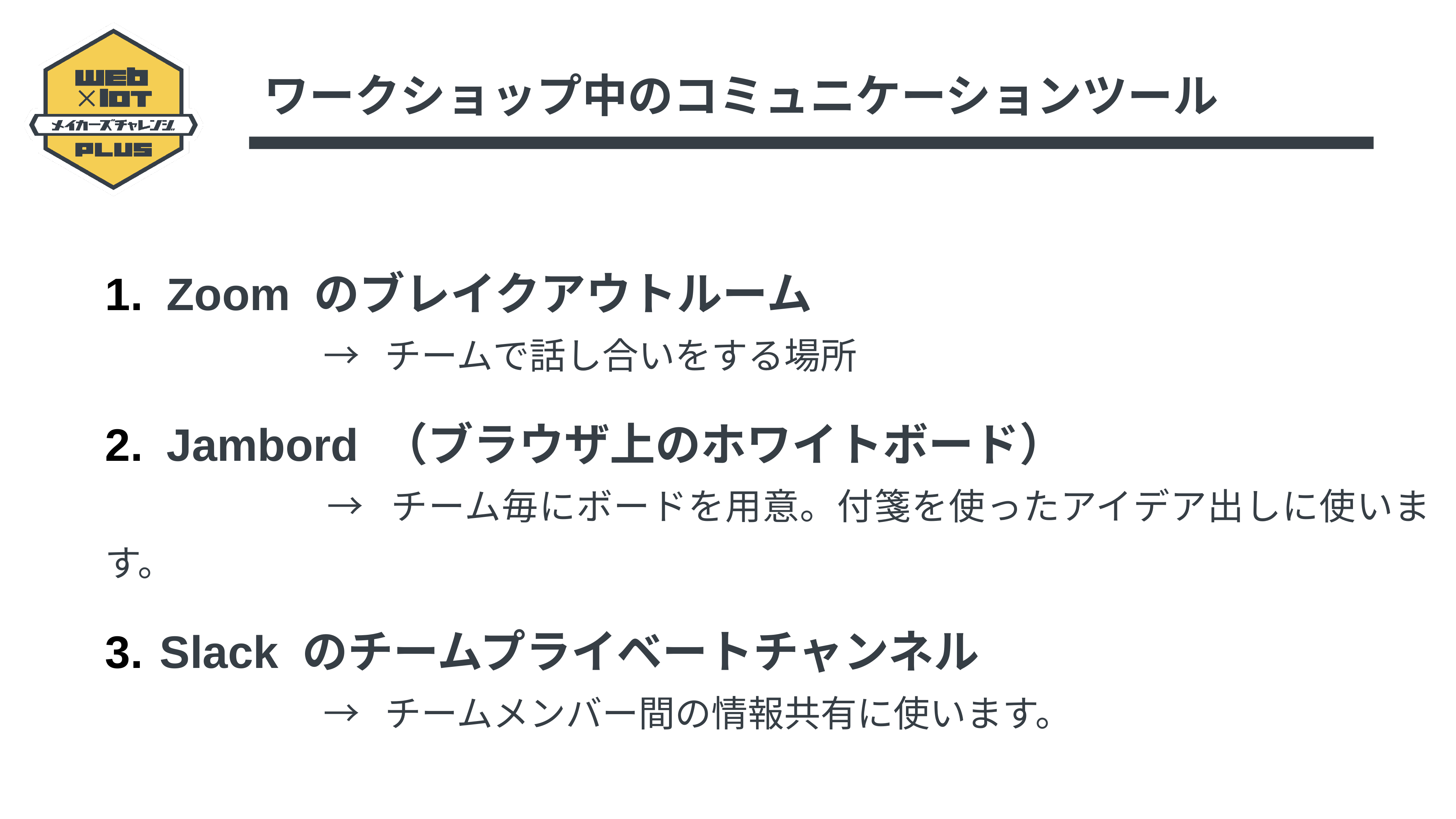

ワークショップ中のコミュニケーションツール
Zoom のブレイクアウトルーム
				→  チームで話し合いをする場所
Jambord （ブラウザ上のホワイトボード）
				→  チーム毎にボードを用意。付箋を使ったアイデア出しに使います。
Slack のチームプライベートチャンネル
				→  チームメンバー間の情報共有に使います。